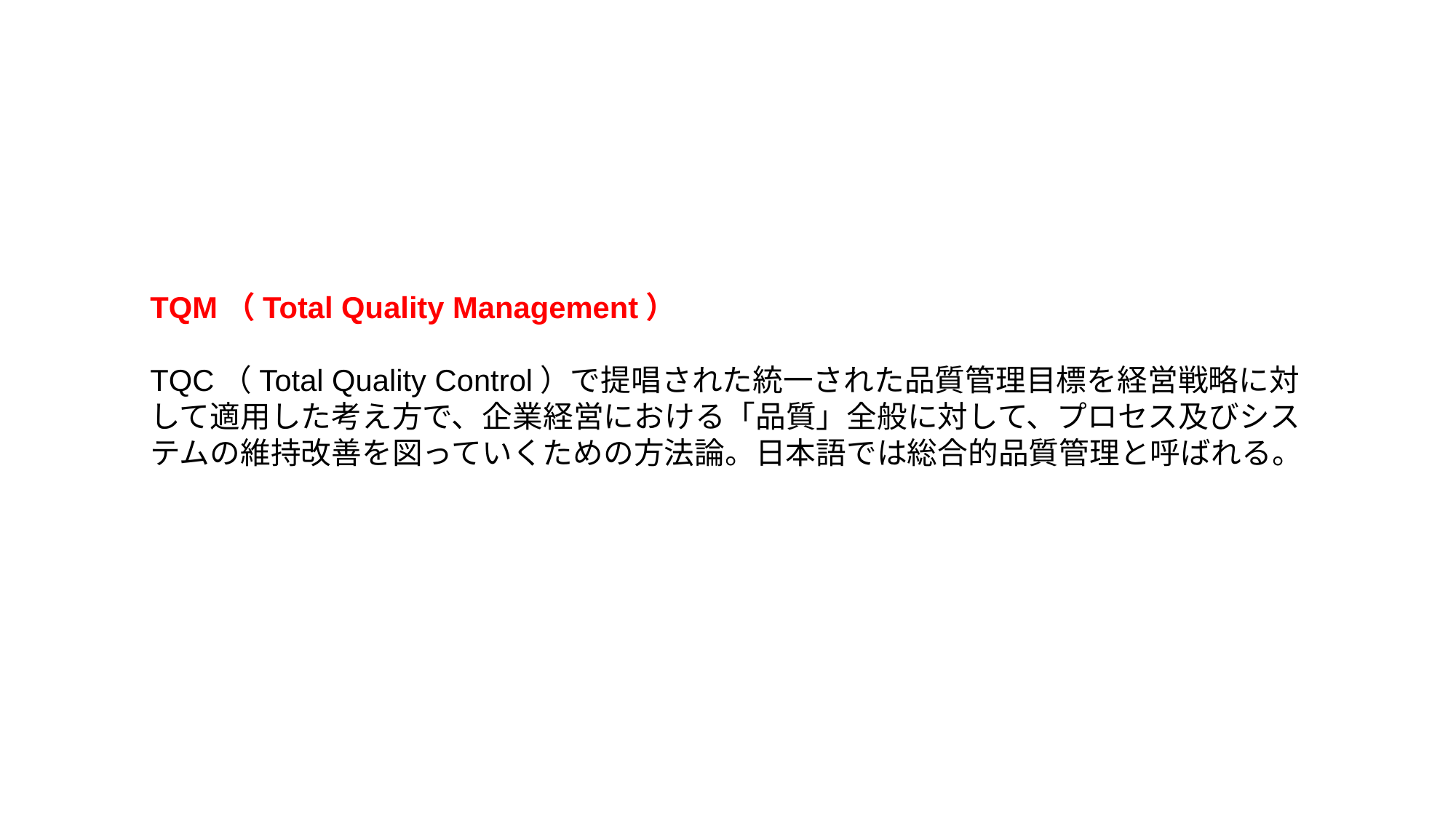

TQM（Total Quality Management）

TQC（Total Quality Control）で提唱された統一された品質管理目標を経営戦略に対して適用した考え方で、企業経営における「品質」全般に対して、プロセス及びシステムの維持改善を図っていくための方法論。日本語では総合的品質管理と呼ばれる。